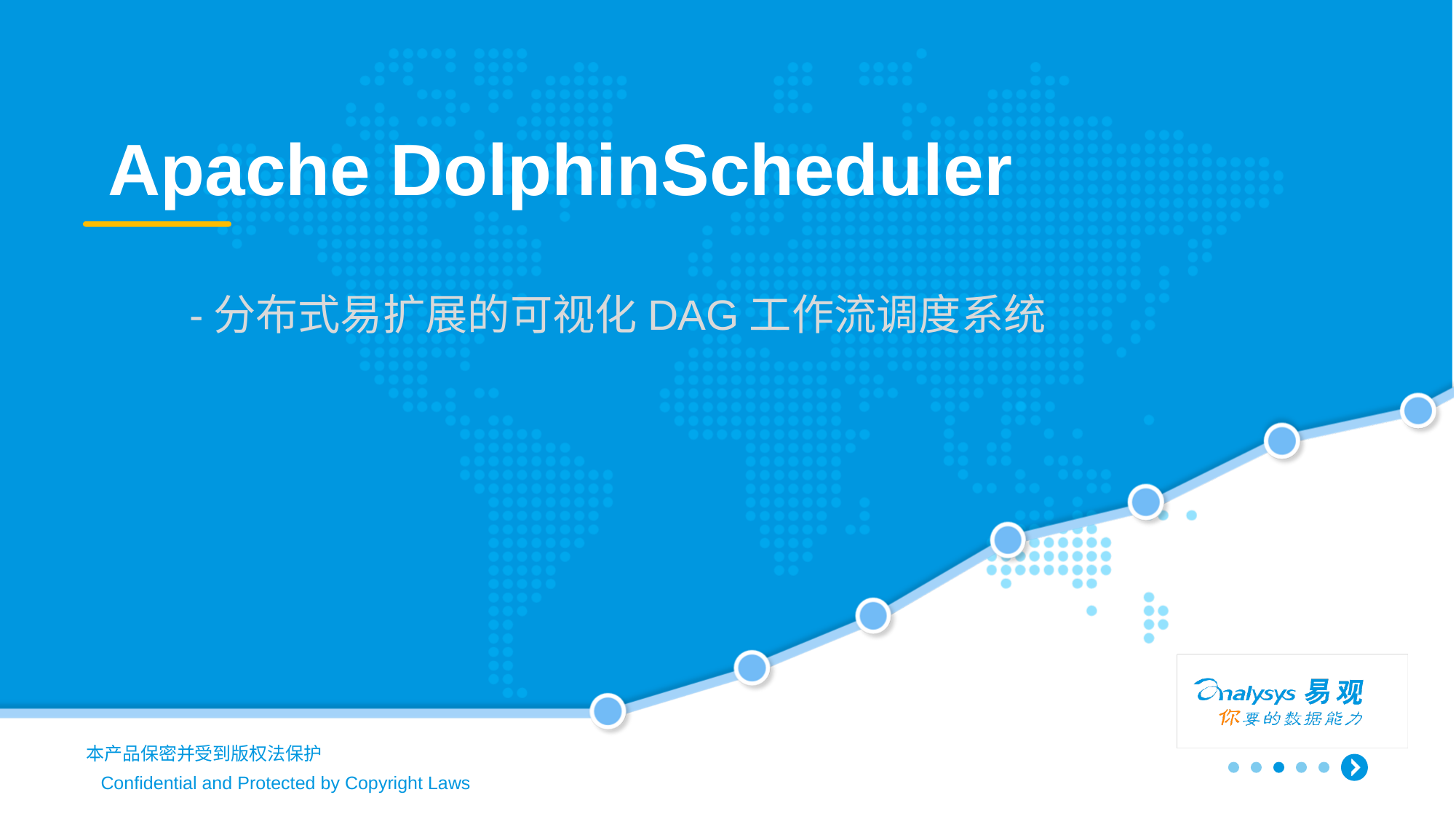

Apache DolphinScheduler

-分布式易扩展的可视化DAG工作流调度系统
本产品保密并受到版权法保护

Confidential and Protected by Copyright Laws